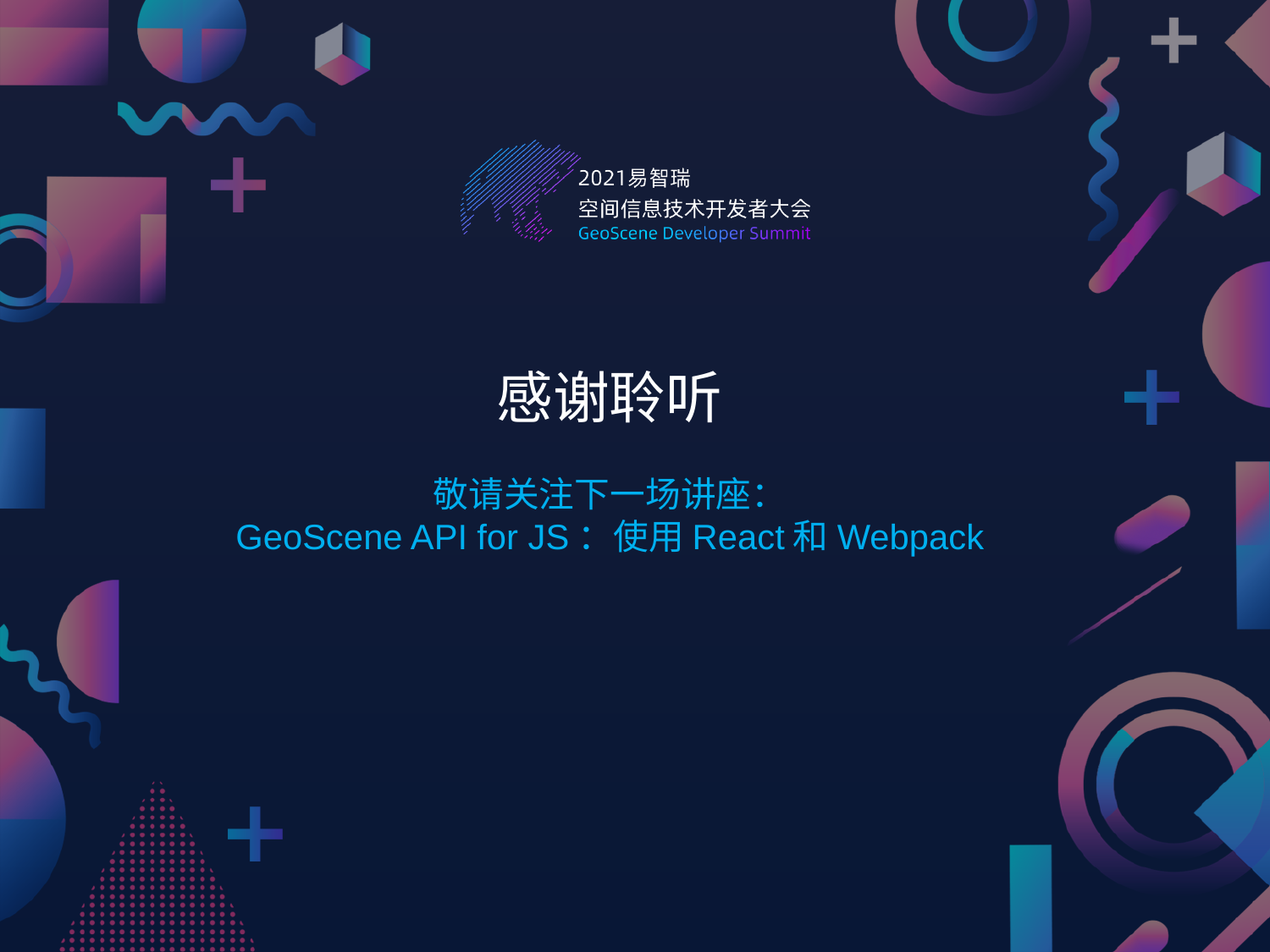

# 感谢聆听
敬请关注下一场讲座：
GeoScene API for JS：使用React和Webpack